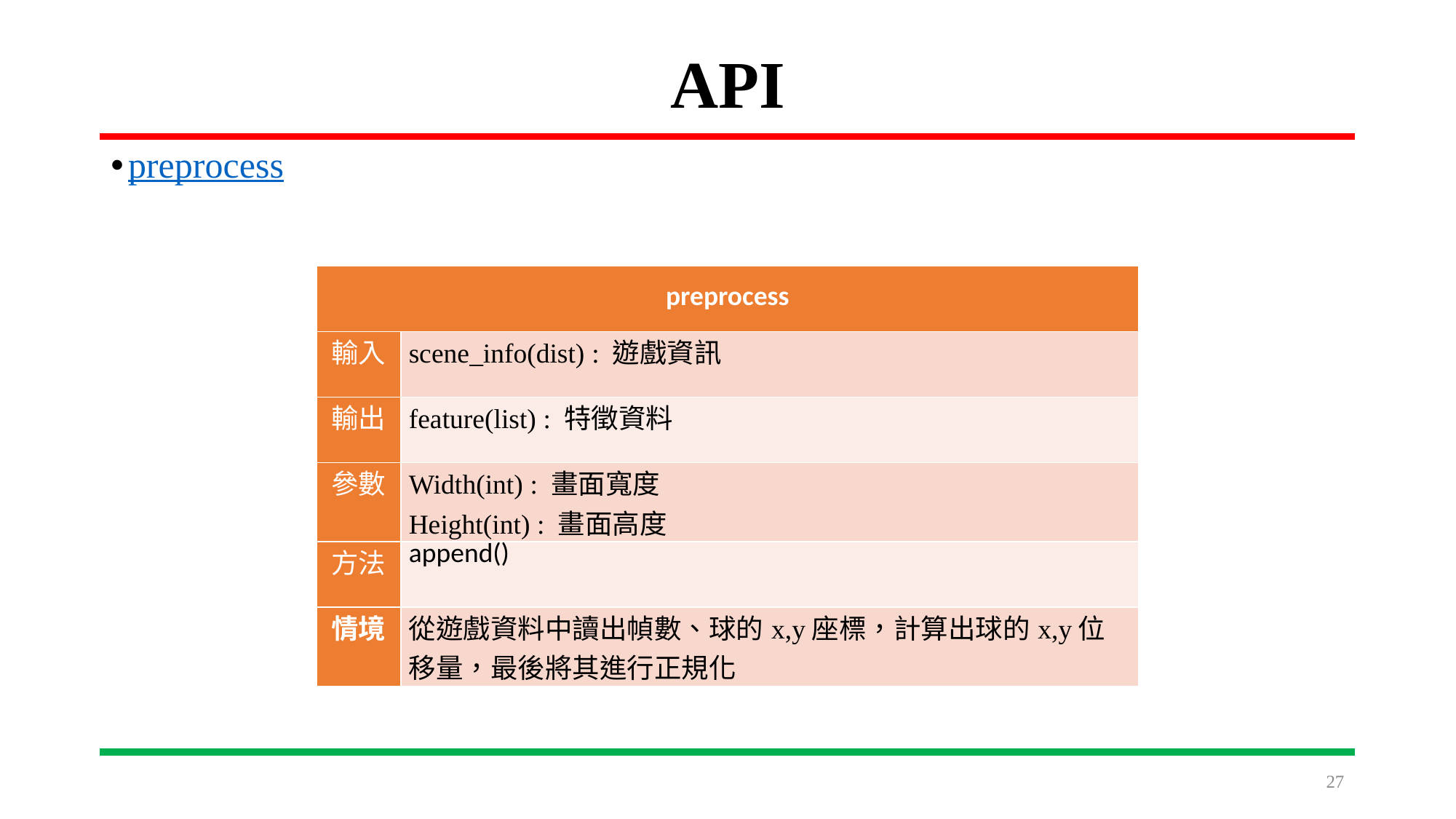

# API
preprocess
| preprocess |  |
| --- | --- |
| 輸入 | scene\_info(dist) : 遊戲資訊 |
| 輸出 | feature(list) : 特徵資料 |
| 參數 | Width(int) : 畫面寬度 Height(int) : 畫面高度 |
| 方法 | append() |
| 情境 | 從遊戲資料中讀出幀數、球的x,y座標，計算出球的x,y位移量，最後將其進行正規化 |
27